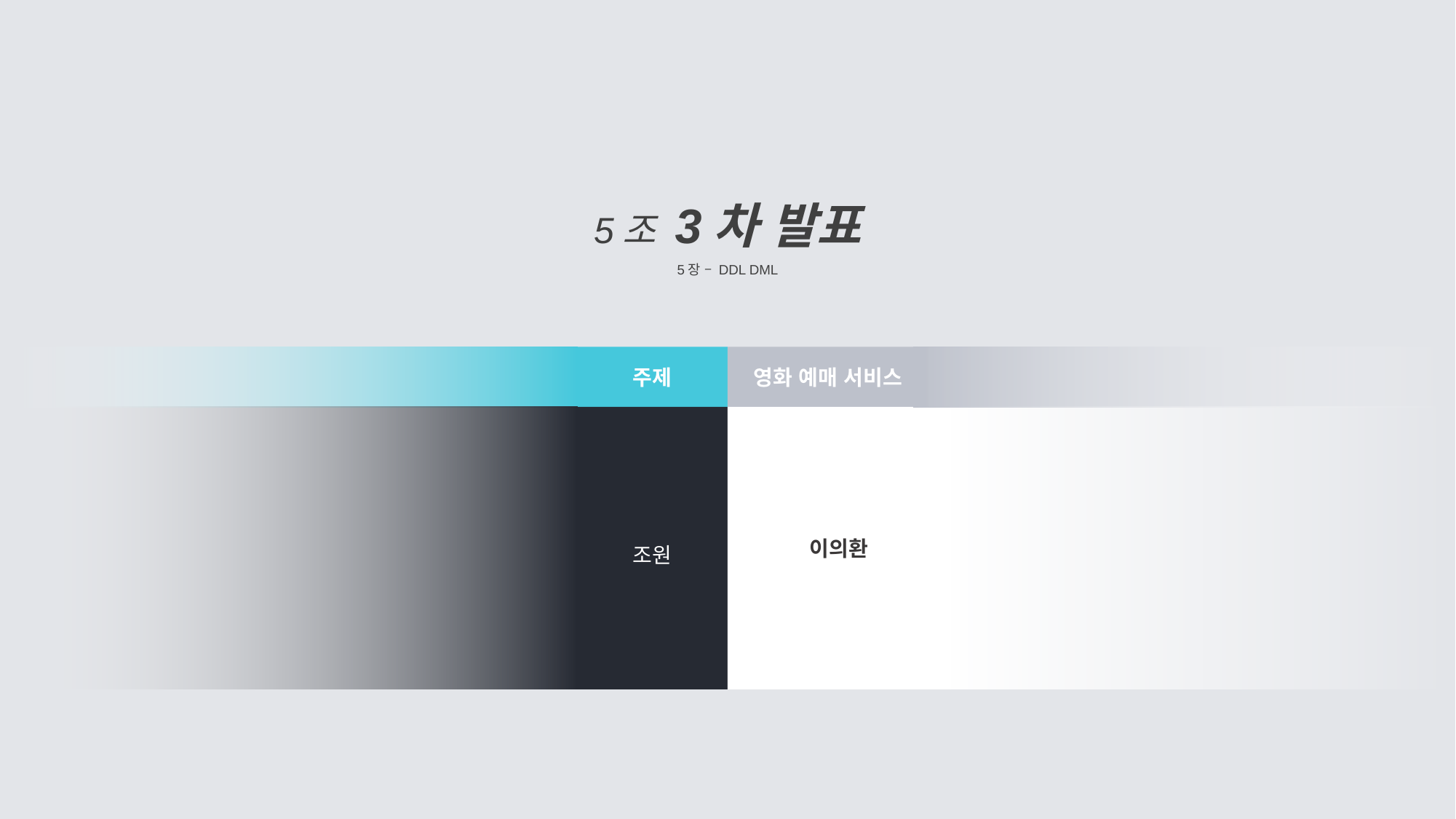

5조 3차 발표
5장 – DDL DML

주제
영화 예매 서비스

조원
이의환